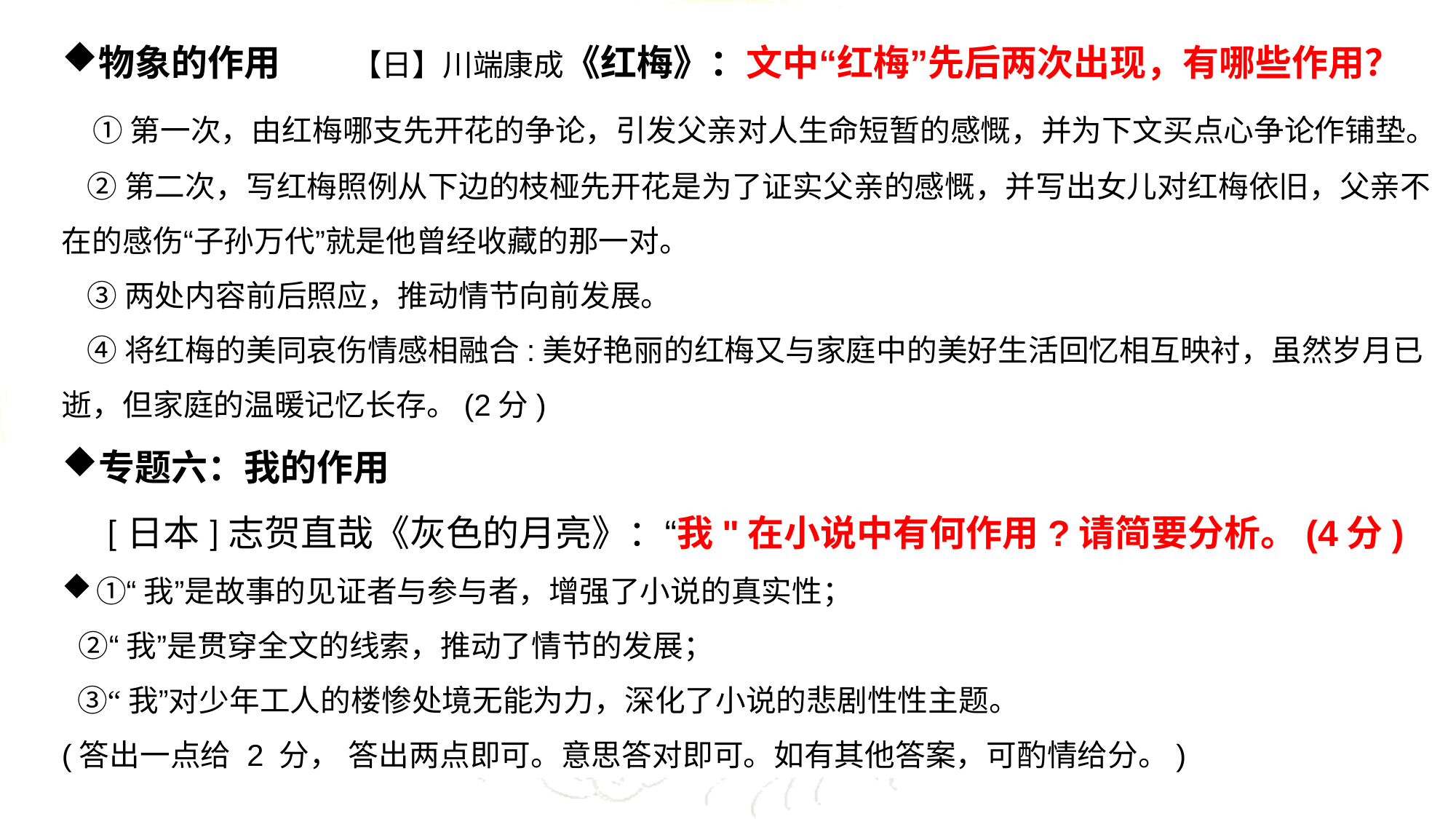

物象的作用       【日】川端康成《红梅》：文中“红梅”先后两次出现，有哪些作用？
   ①第一次，由红梅哪支先开花的争论，引发父亲对人生命短暂的感慨，并为下文买点心争论作铺垫。
   ②第二次，写红梅照例从下边的枝桠先开花是为了证实父亲的感慨，并写出女儿对红梅依旧，父亲不在的感伤“子孙万代”就是他曾经收藏的那一对。
   ③两处内容前后照应，推动情节向前发展。
   ④将红梅的美同哀伤情感相融合:美好艳丽的红梅又与家庭中的美好生活回忆相互映衬，虽然岁月已逝，但家庭的温暖记忆长存。(2分)
专题六：我的作用
     [日本]志贺直哉《灰色的月亮》：“我"在小说中有何作用?请简要分析。(4分)
①“我”是故事的见证者与参与者，增强了小说的真实性；
  ②“我”是贯穿全文的线索，推动了情节的发展；
  ③“我”对少年工人的楼惨处境无能为力，深化了小说的悲剧性性主题。
(答出一点给 2 分， 答出两点即可。意思答对即可。如有其他答案，可酌情给分。)